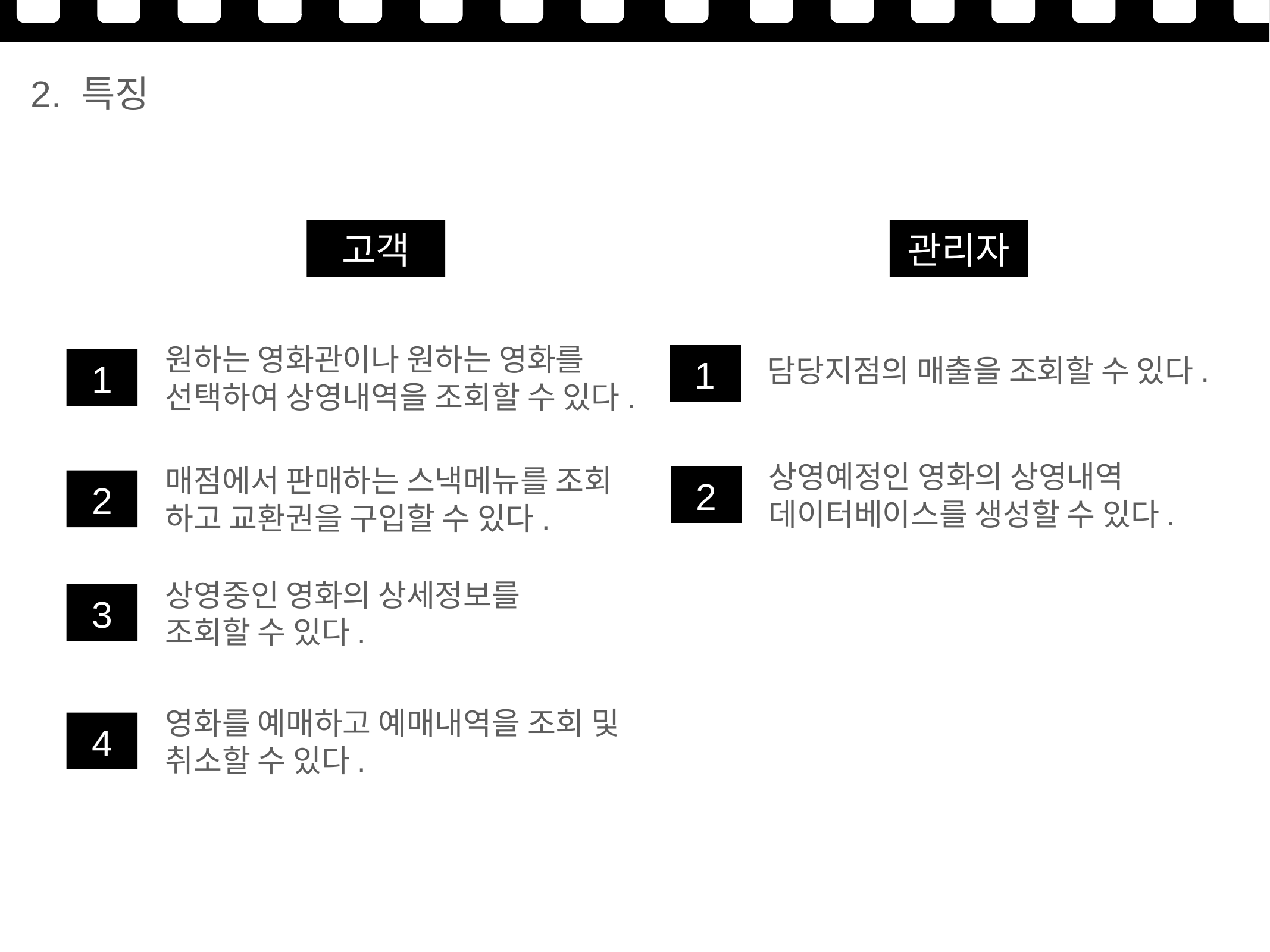

2. 특징
고객
관리자
원하는 영화관이나 원하는 영화를 선택하여 상영내역을 조회할 수 있다.
1
담당지점의 매출을 조회할 수 있다.
1
상영예정인 영화의 상영내역
데이터베이스를 생성할 수 있다.
매점에서 판매하는 스낵메뉴를 조회
하고 교환권을 구입할 수 있다.
2
2
상영중인 영화의 상세정보를
조회할 수 있다.
3
영화를 예매하고 예매내역을 조회 및 취소할 수 있다.
4